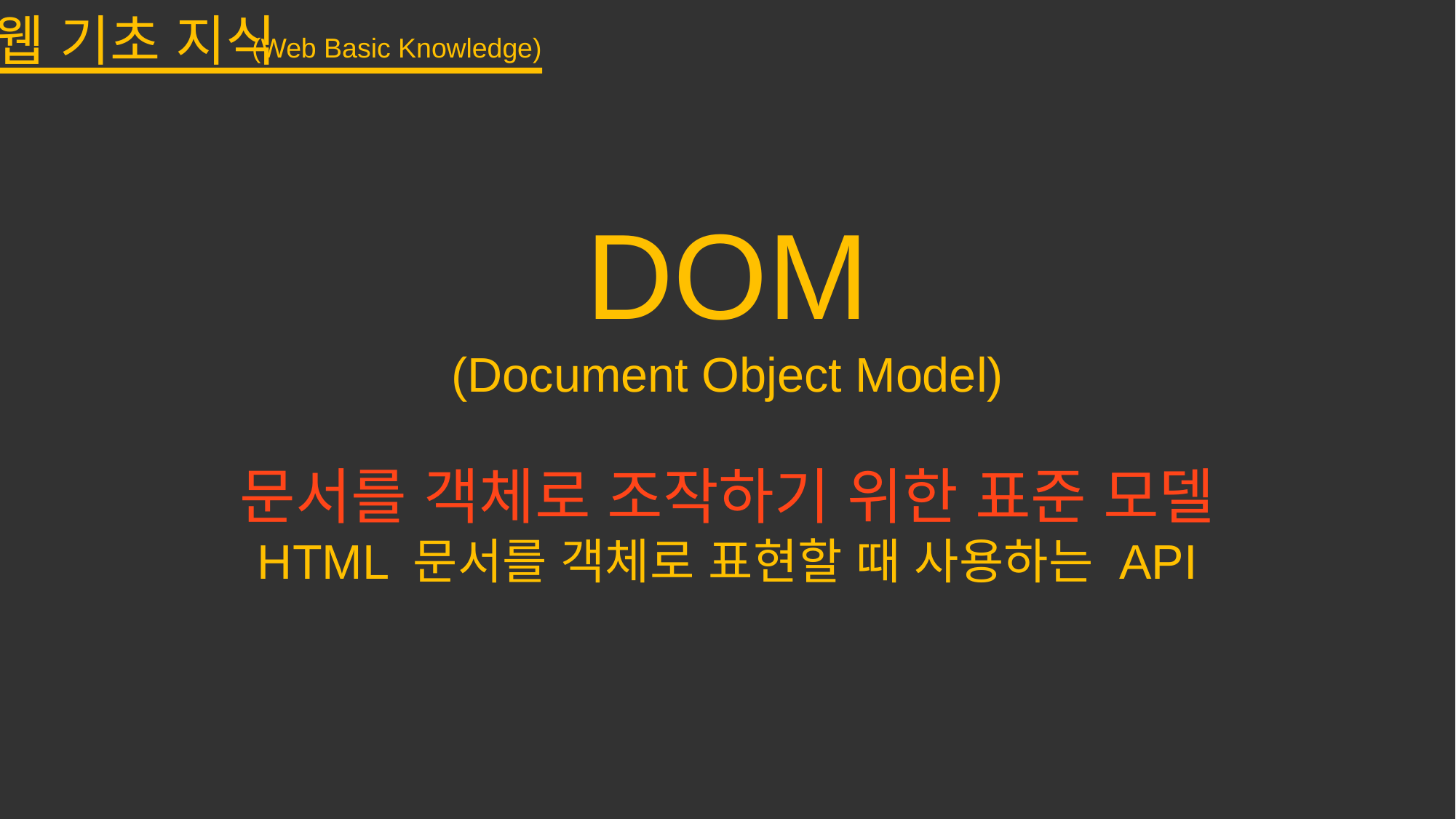

웹 기초 지식
(Web Basic Knowledge)

DOM
(Document Object Model)
문서를 객체로 조작하기 위한 표준 모델
HTML 문서를 객체로 표현할 때 사용하는 API